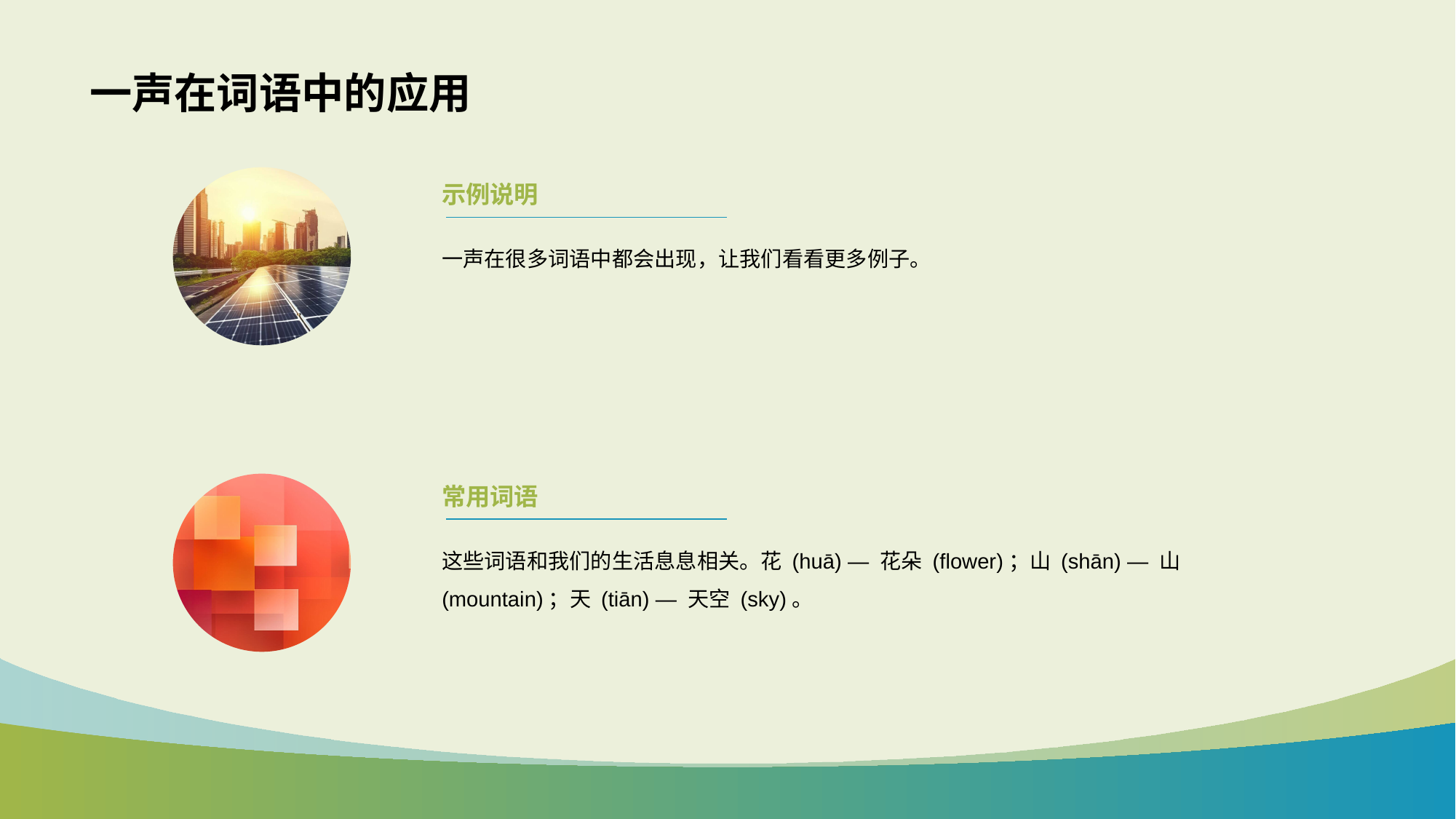

# 一声在词语中的应用

示例说明
一声在很多词语中都会出现，让我们看看更多例子。

常用词语
这些词语和我们的生活息息相关。花 (huā) — 花朵 (flower)；山 (shān) — 山 (mountain)；天 (tiān) — 天空 (sky)。